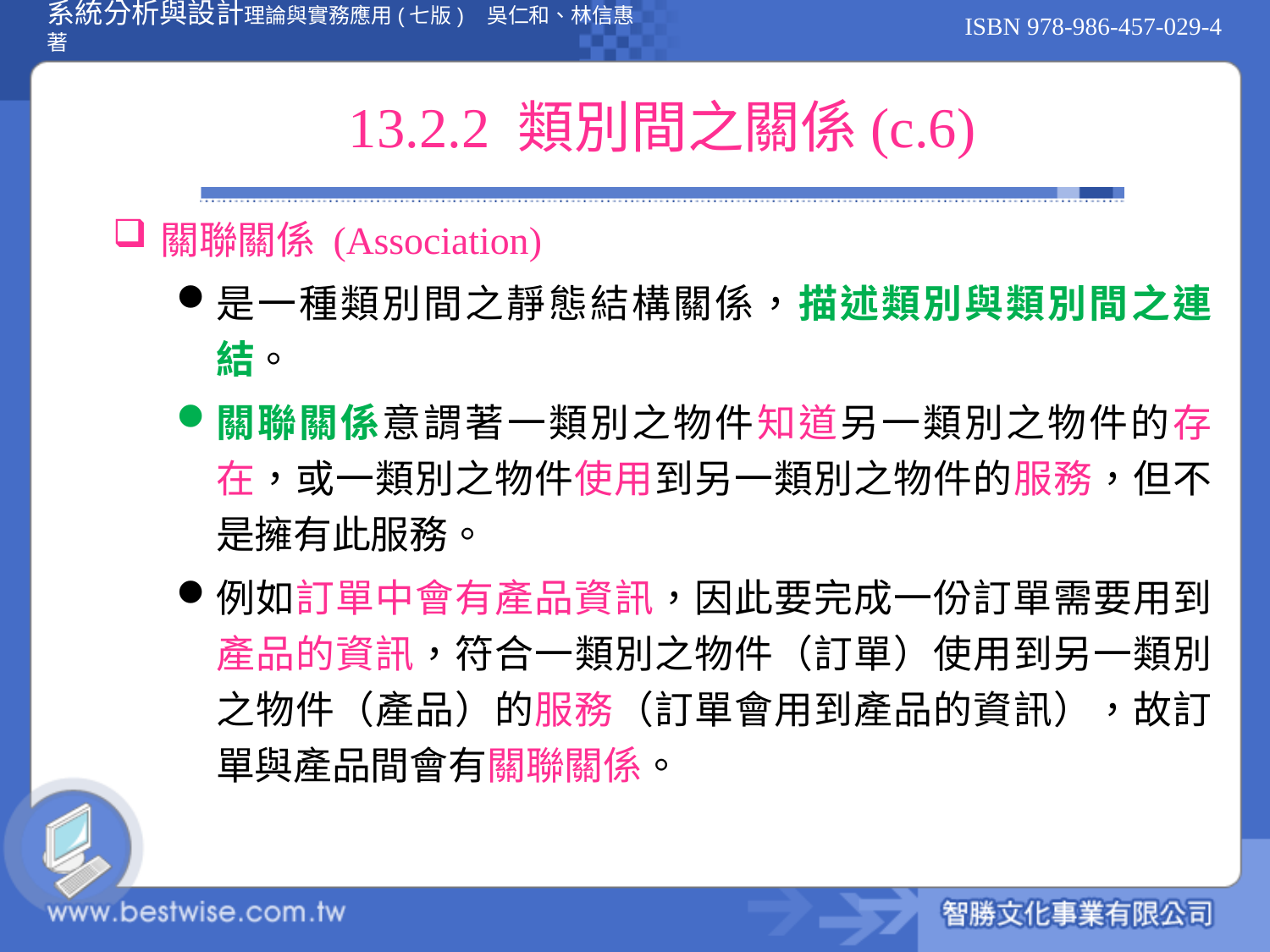

# 13.2.2 類別間之關係(c.6)
關聯關係 (Association)
是一種類別間之靜態結構關係，描述類別與類別間之連結。
關聯關係意謂著一類別之物件知道另一類別之物件的存在，或一類別之物件使用到另一類別之物件的服務，但不是擁有此服務。
例如訂單中會有產品資訊，因此要完成一份訂單需要用到產品的資訊，符合一類別之物件（訂單）使用到另一類別之物件（產品）的服務（訂單會用到產品的資訊），故訂單與產品間會有關聯關係。